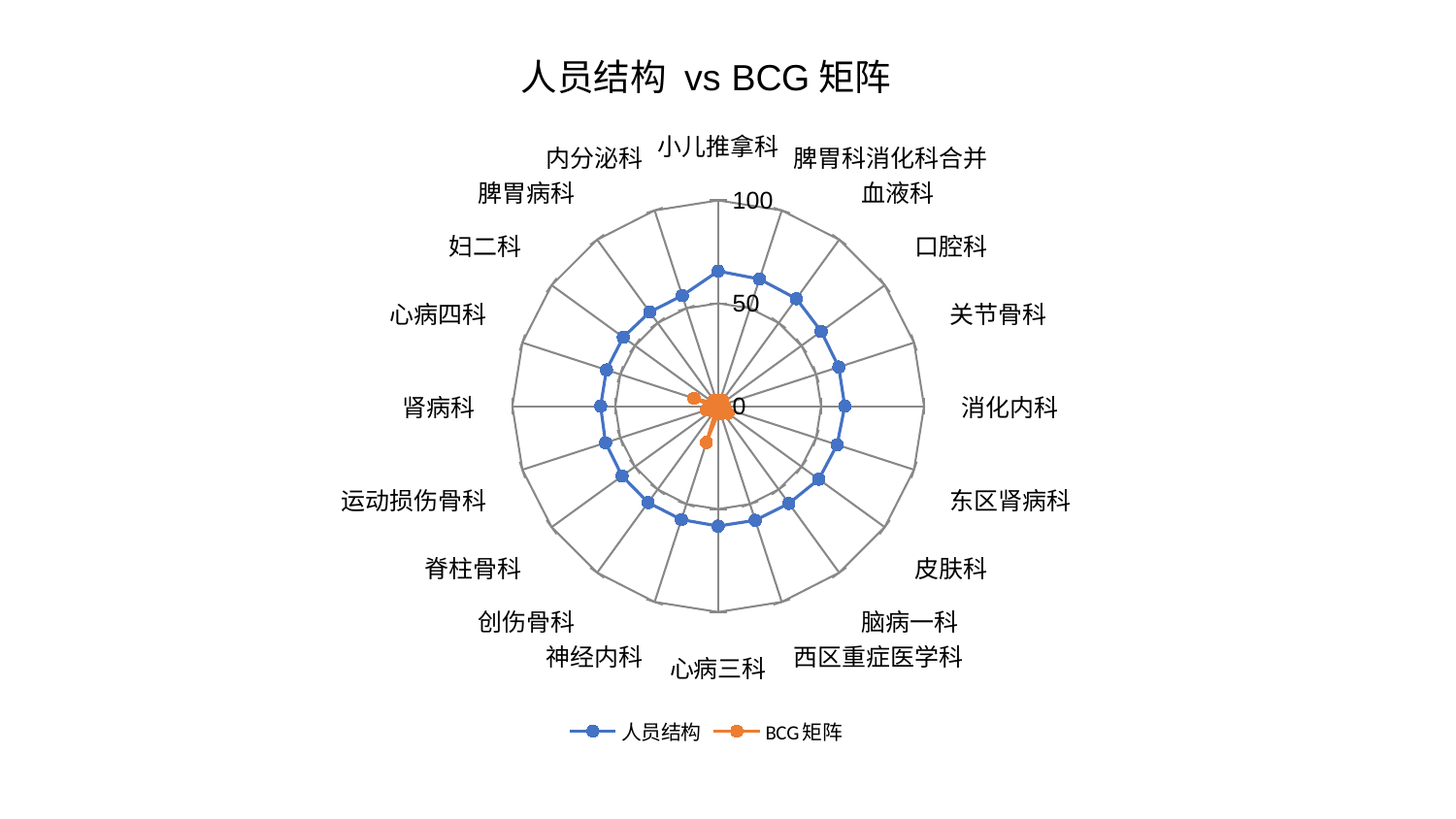

### Chart: 人员结构 vs BCG矩阵

| Category | 人员结构 | BCG矩阵 |
|---|---|---|
| 小儿推拿科 | 65.63483627403322 | 2.901022488792903 |
| 脾胃科消化科合并 | 64.93337973052294 | 2.548007525174095 |
| 血液科 | 64.56834367331686 | 3.653705720855611 |
| 口腔科 | 61.846409789139635 | 1.2240910892592651 |
| 关节骨科 | 61.585807466810174 | 2.5435809646686143 |
| 消化内科 | 61.47230261385729 | 3.077617189435495 |
| 东区肾病科 | 60.72230868488987 | 2.6107809788690206 |
| 皮肤科 | 60.42689785787524 | 5.871998087199532 |
| 脑病一科 | 58.407716846620815 | 3.5691160263319026 |
| 西区重症医学科 | 58.302594226553296 | 3.999814253929579 |
| 心病三科 | 58.25570918933598 | 3.459624735283703 |
| 神经内科 | 57.94026799315065 | 18.49075069788878 |
| 创伤骨科 | 57.883902798004115 | 1.621984492954372 |
| 脊柱骨科 | 57.72467830715553 | 3.7561294610432046 |
| 运动损伤骨科 | 57.56593811603451 | 5.90291191076154 |
| 肾病科 | 57.10744204434827 | 2.8270889892730793 |
| 心病四科 | 57.0957758030193 | 12.324460332310816 |
| 妇二科 | 56.99024230467993 | 2.419842950362313 |
| 脾胃病科 | 56.56786267099907 | 3.456418192650207 |
| 内分泌科 | 56.51377404567755 | 2.2124927626008497 |
29